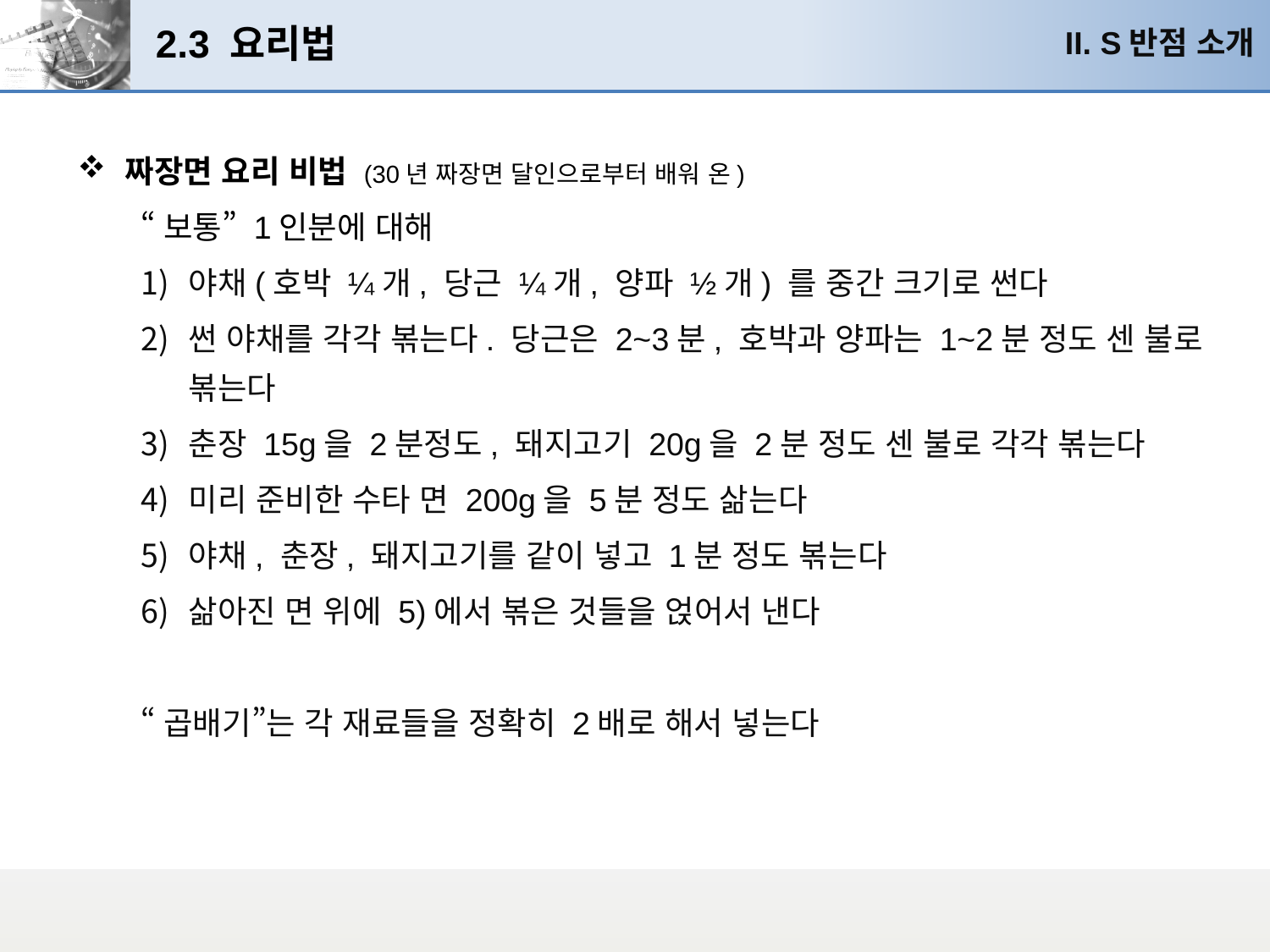

# 2.3 요리법
II. S반점 소개
짜장면 요리 비법 (30년 짜장면 달인으로부터 배워 온)
“보통” 1인분에 대해
야채(호박 ¼개, 당근 ¼개, 양파 ½개) 를 중간 크기로 썬다
썬 야채를 각각 볶는다. 당근은 2~3분, 호박과 양파는 1~2분 정도 센 불로 볶는다
춘장 15g을 2분정도, 돼지고기 20g을 2분 정도 센 불로 각각 볶는다
미리 준비한 수타 면 200g을 5분 정도 삶는다
야채, 춘장, 돼지고기를 같이 넣고 1분 정도 볶는다
삶아진 면 위에 5)에서 볶은 것들을 얹어서 낸다

“곱배기”는 각 재료들을 정확히 2배로 해서 넣는다